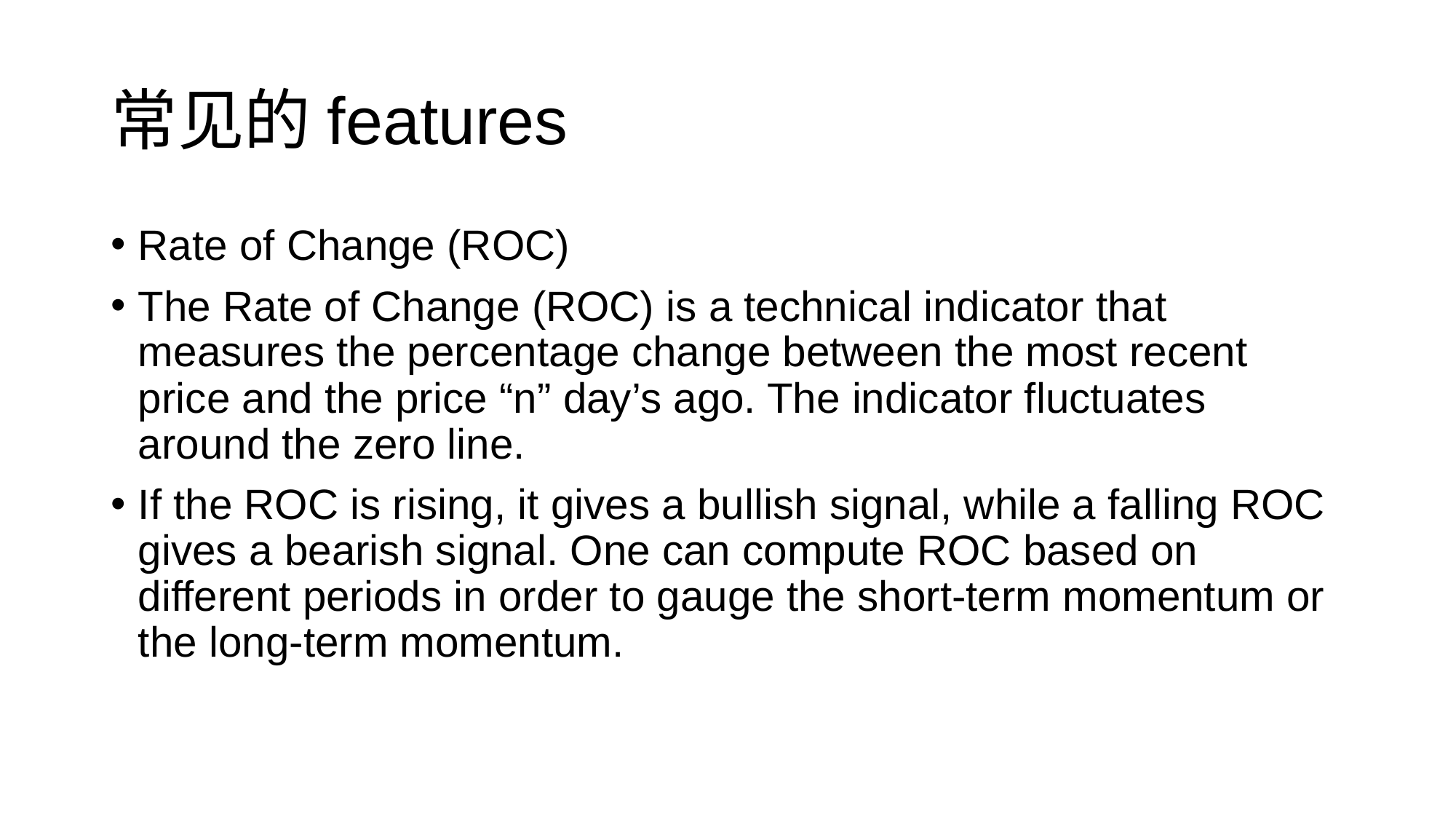

# 常见的features
Rate of Change (ROC)
The Rate of Change (ROC) is a technical indicator that measures the percentage change between the most recent price and the price “n” day’s ago. The indicator fluctuates around the zero line.
If the ROC is rising, it gives a bullish signal, while a falling ROC gives a bearish signal. One can compute ROC based on different periods in order to gauge the short-term momentum or the long-term momentum.